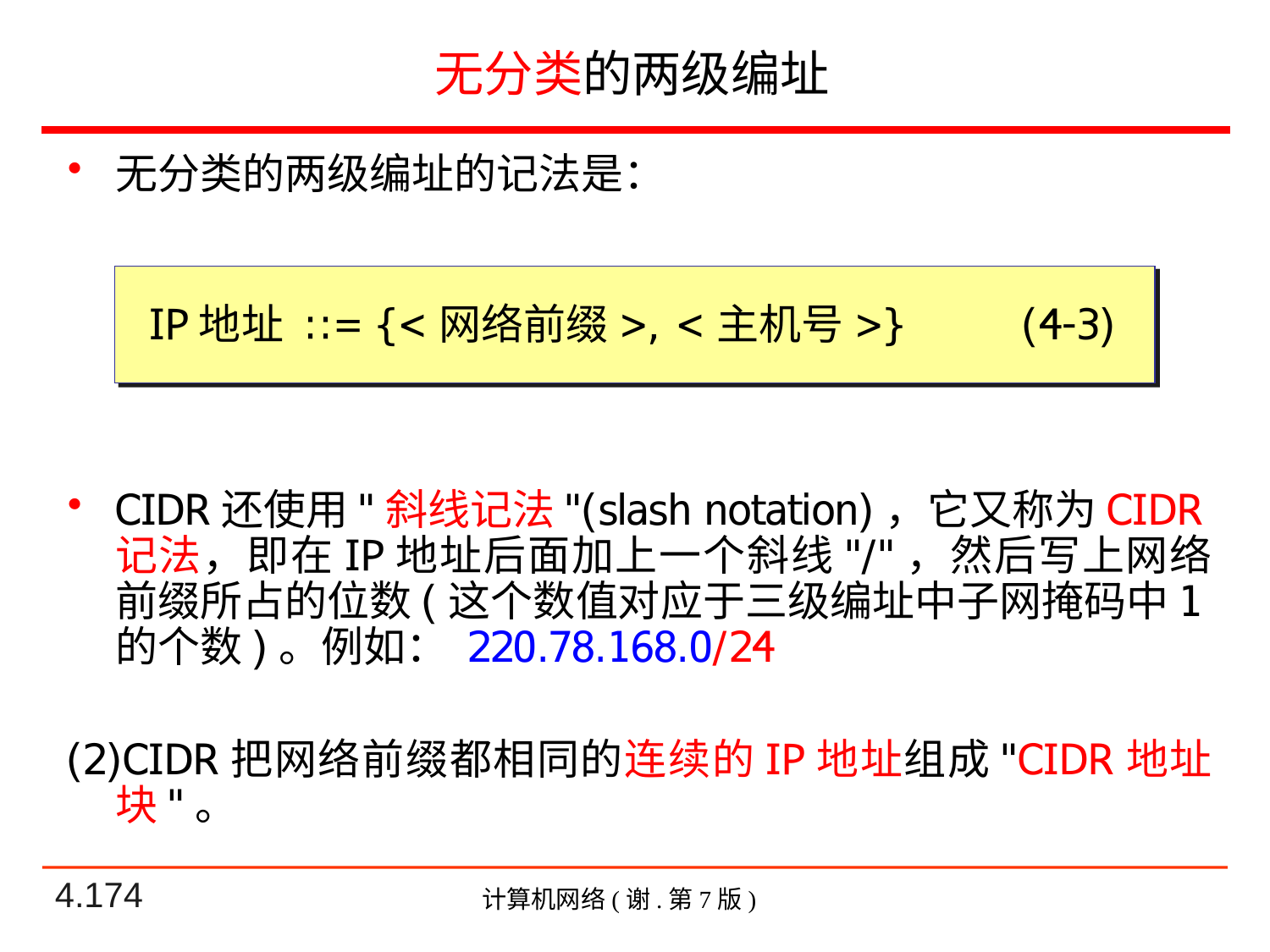

# 无分类的两级编址
无分类的两级编址的记法是：

IP地址 ::= {<网络前缀>, <主机号>}         (4-3)

CIDR还使用"斜线记法"(slash notation)，它又称为CIDR记法，即在IP地址后面加上一个斜线"/"，然后写上网络前缀所占的位数(这个数值对应于三级编址中子网掩码中1的个数)。例如： 220.78.168.0/24

(2)CIDR把网络前缀都相同的连续的IP地址组成"CIDR地址块"。